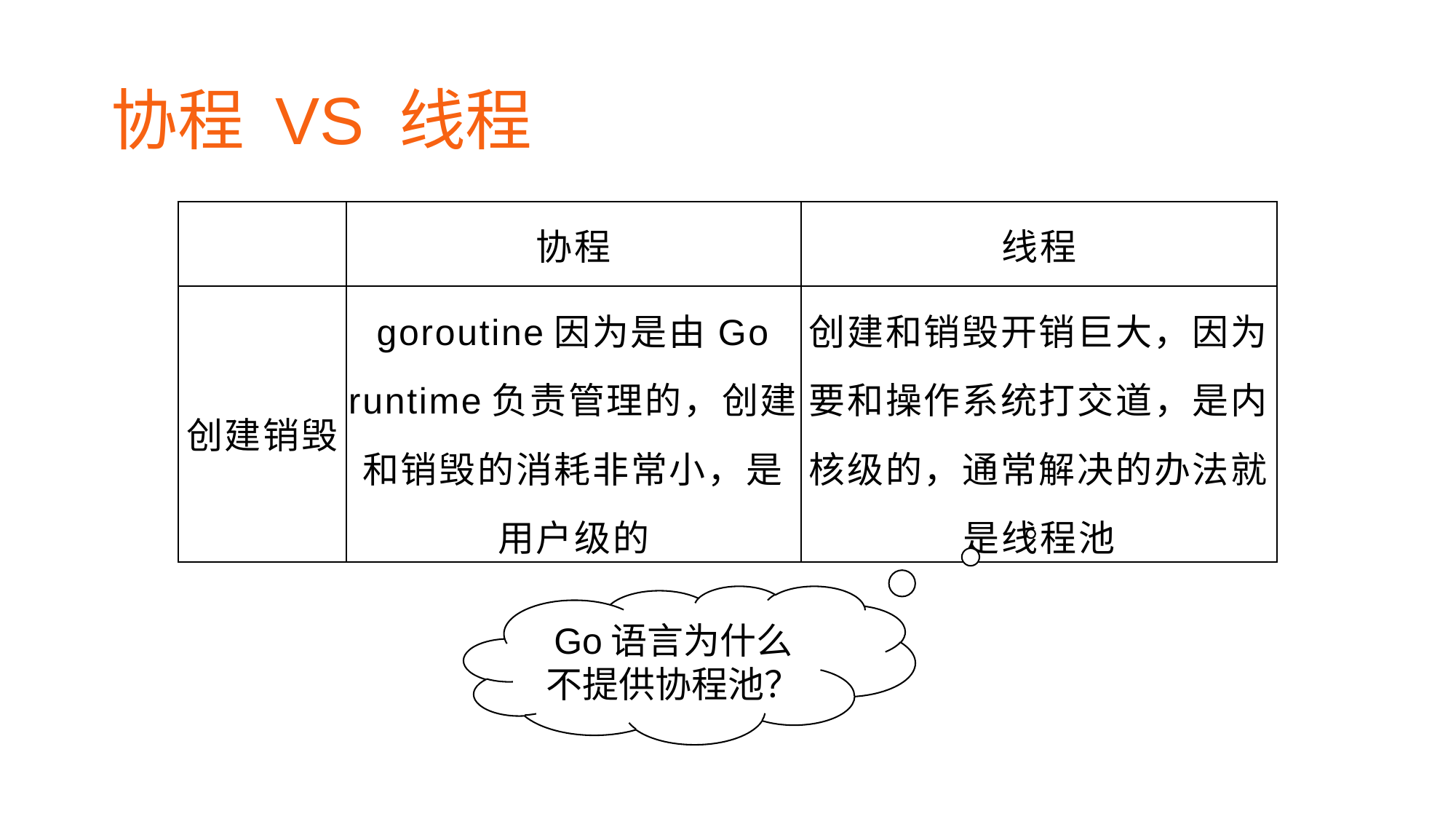

# 协程 VS 线程
|  | 协程 | 线程 |
| --- | --- | --- |
| 创建销毁 | goroutine因为是由Go runtime负责管理的，创建和销毁的消耗非常小，是用户级的 | 创建和销毁开销巨大，因为要和操作系统打交道，是内核级的，通常解决的办法就是线程池 |
Go语言为什么不提供协程池？